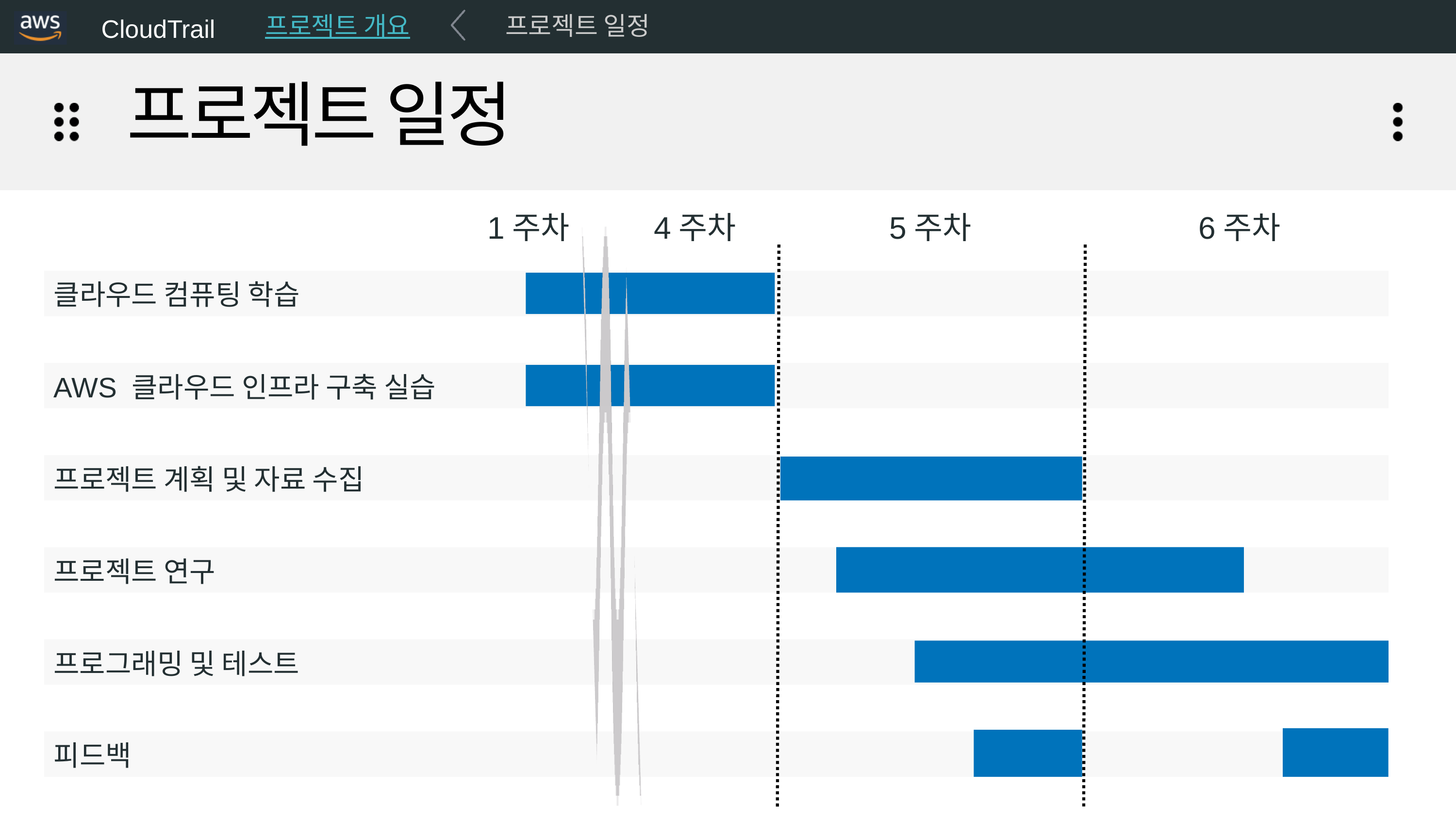

CloudTrail

프로젝트 개요
프로젝트 일정
Timeline

프로젝트 일정

1주차
4주차
5주차
6주차

클라우드 컴퓨팅 학습

AWS 클라우드 인프라 구축 실습

프로젝트 계획 및 자료 수집

프로젝트 연구

프로그래밍 및 테스트

피드백